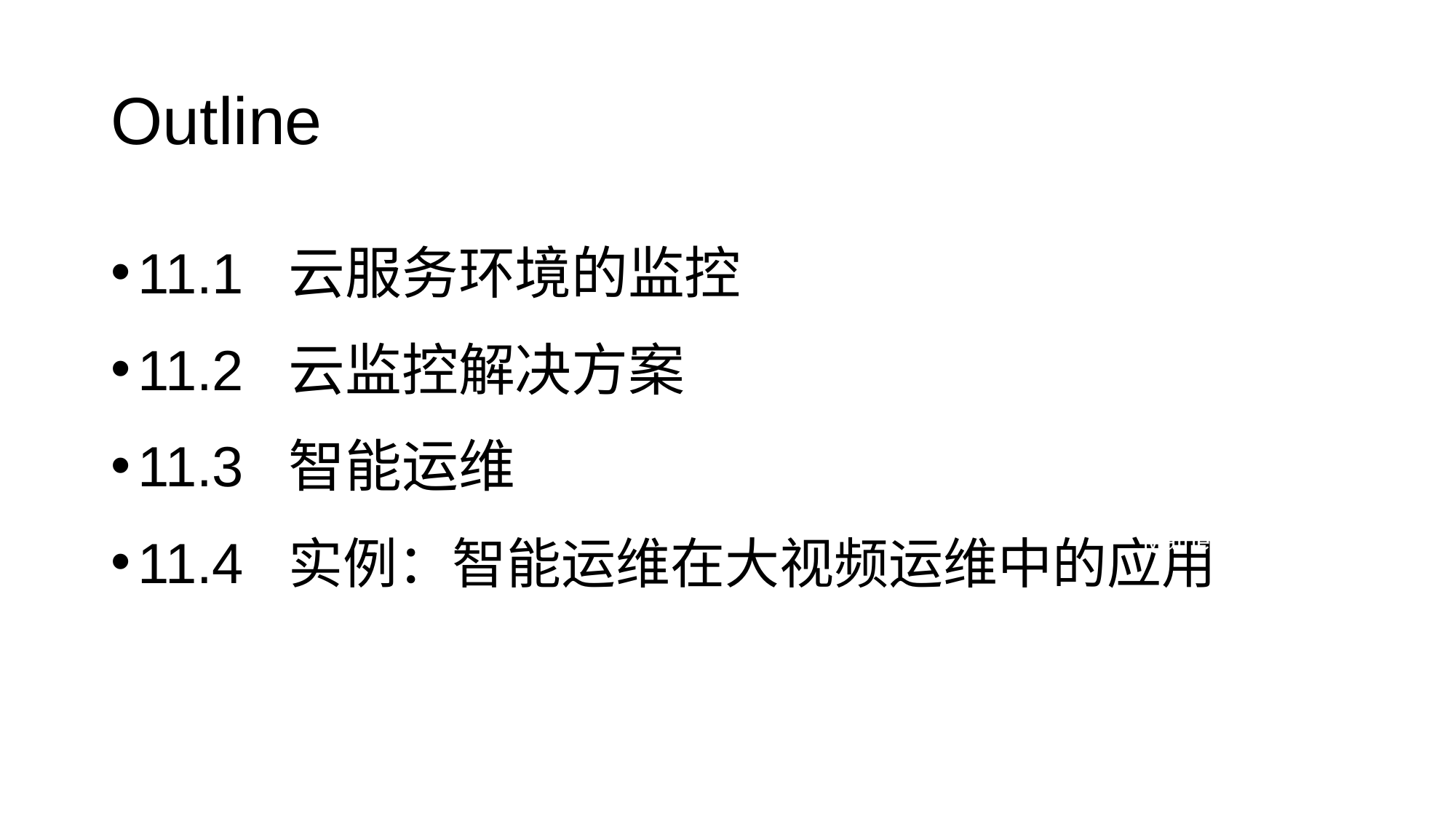

# Outline
11.1  云服务环境的监控
11.2  云监控解决方案
11.3  智能运维
11.4  实例：智能运维在大视频运维中的应用

Domain expertise
Data Science
Mathematics
Machine Learning
Data engineering